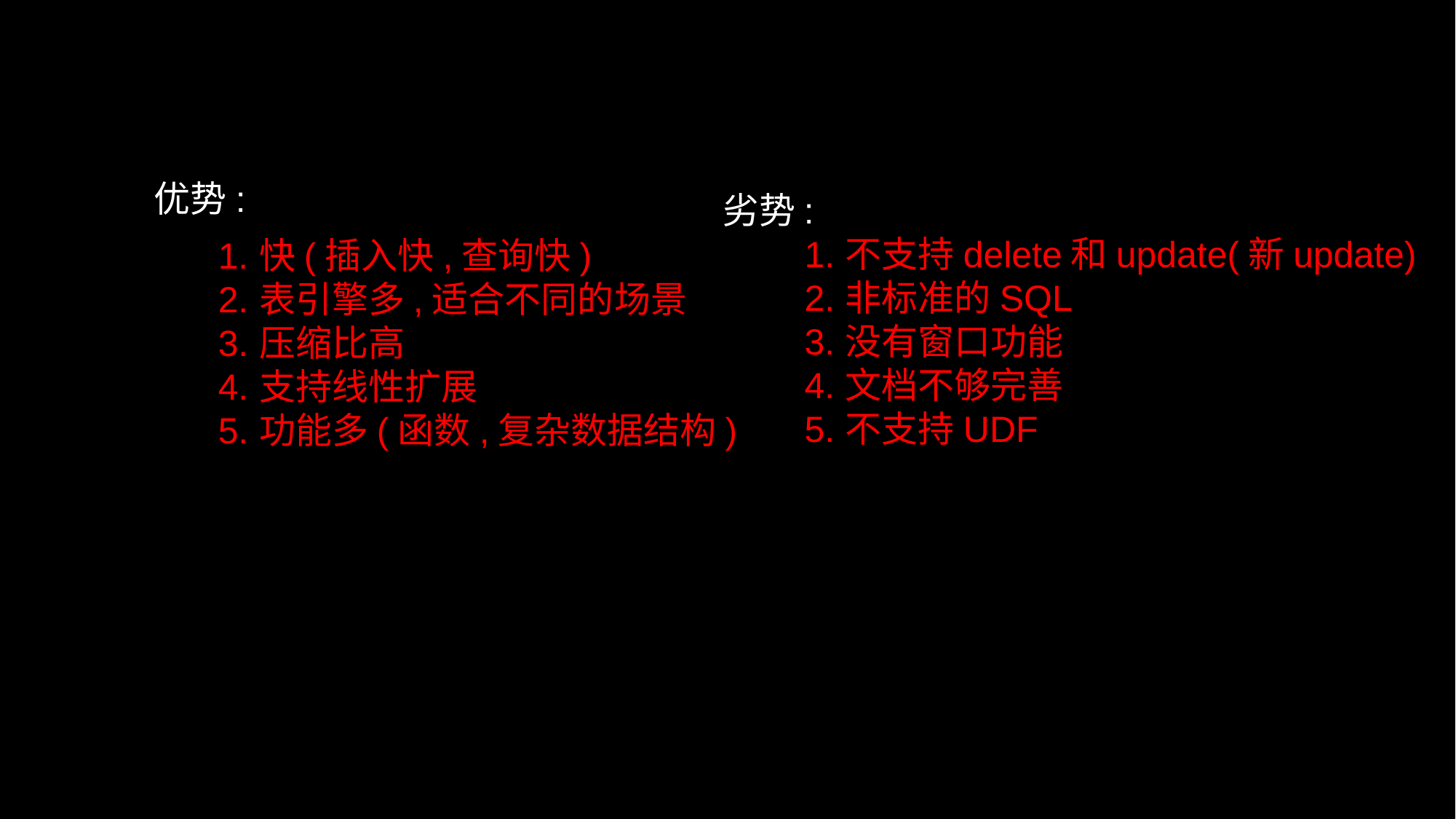

优势:
劣势:
不支持delete和update(新update)
非标准的SQL
没有窗口功能
文档不够完善
不支持UDF
快(插入快,查询快)
表引擎多,适合不同的场景
压缩比高
支持线性扩展
功能多(函数,复杂数据结构)